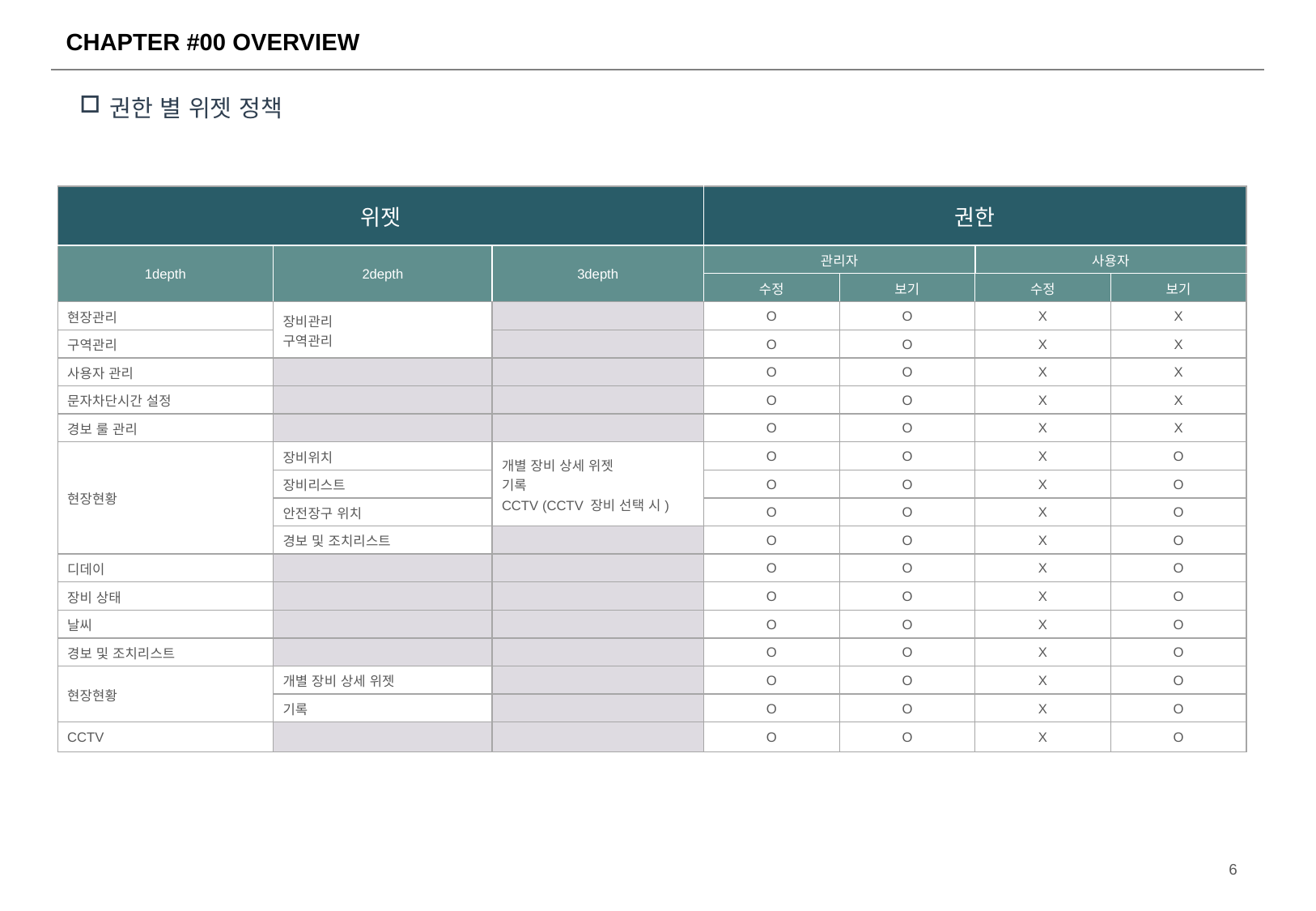

# CHAPTER #00 OVERVIEW
권한 별 위젯 정책

| 위젯 |  |  | 권한 |  |  |  |
| --- | --- | --- | --- | --- | --- | --- |
| 1depth | 2depth | 3depth | 관리자 |  | 사용자 |  |
|  |  |  | 수정 | 보기 | 수정 | 보기 |
| 현장관리 | 장비관리 구역관리 |  | O | O | X | X |
| 구역관리 |  |  | O | O | X | X |
| 사용자 관리 |  |  | O | O | X | X |
| 문자차단시간 설정 |  |  | O | O | X | X |
| 경보 룰 관리 |  |  | O | O | X | X |
| 현장현황 | 장비위치 | 개별 장비 상세 위젯 기록 CCTV (CCTV 장비 선택 시) | O | O | X | O |
|  | 장비리스트 |  | O | O | X | O |
|  | 안전장구 위치 |  | O | O | X | O |
|  | 경보 및 조치리스트 |  | O | O | X | O |
| 디데이 |  |  | O | O | X | O |
| 장비 상태 |  |  | O | O | X | O |
| 날씨 |  |  | O | O | X | O |
| 경보 및 조치리스트 |  |  | O | O | X | O |
| 현장현황 | 개별 장비 상세 위젯 |  | O | O | X | O |
|  | 기록 |  | O | O | X | O |
| CCTV |  |  | O | O | X | O |
6